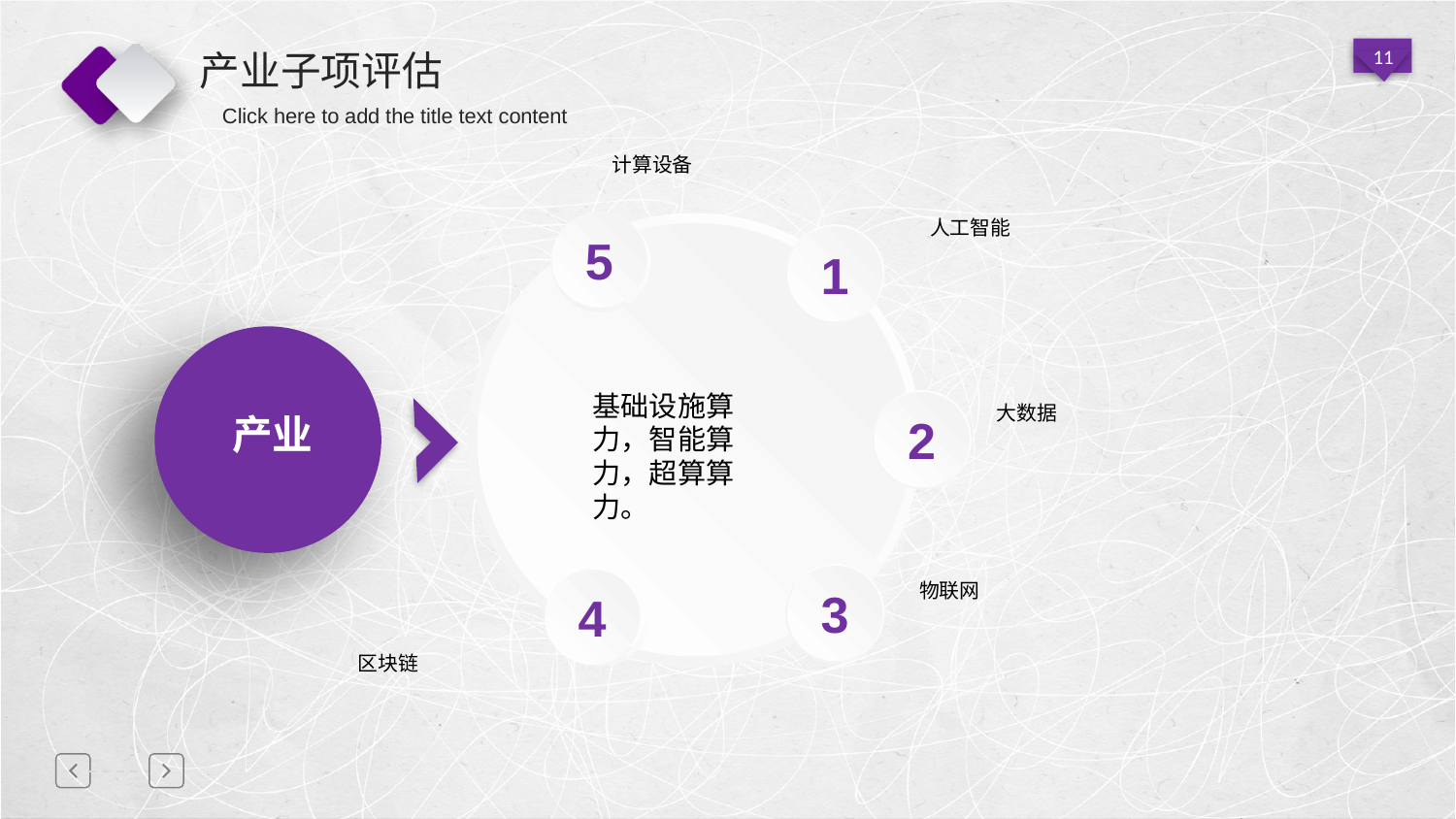

# 产业子项评估
计算设备
人工智能
5

1

基础设施算力，智能算力，超算算力。

2
大数据

产业模

3

4
物联网
区块链
延迟符